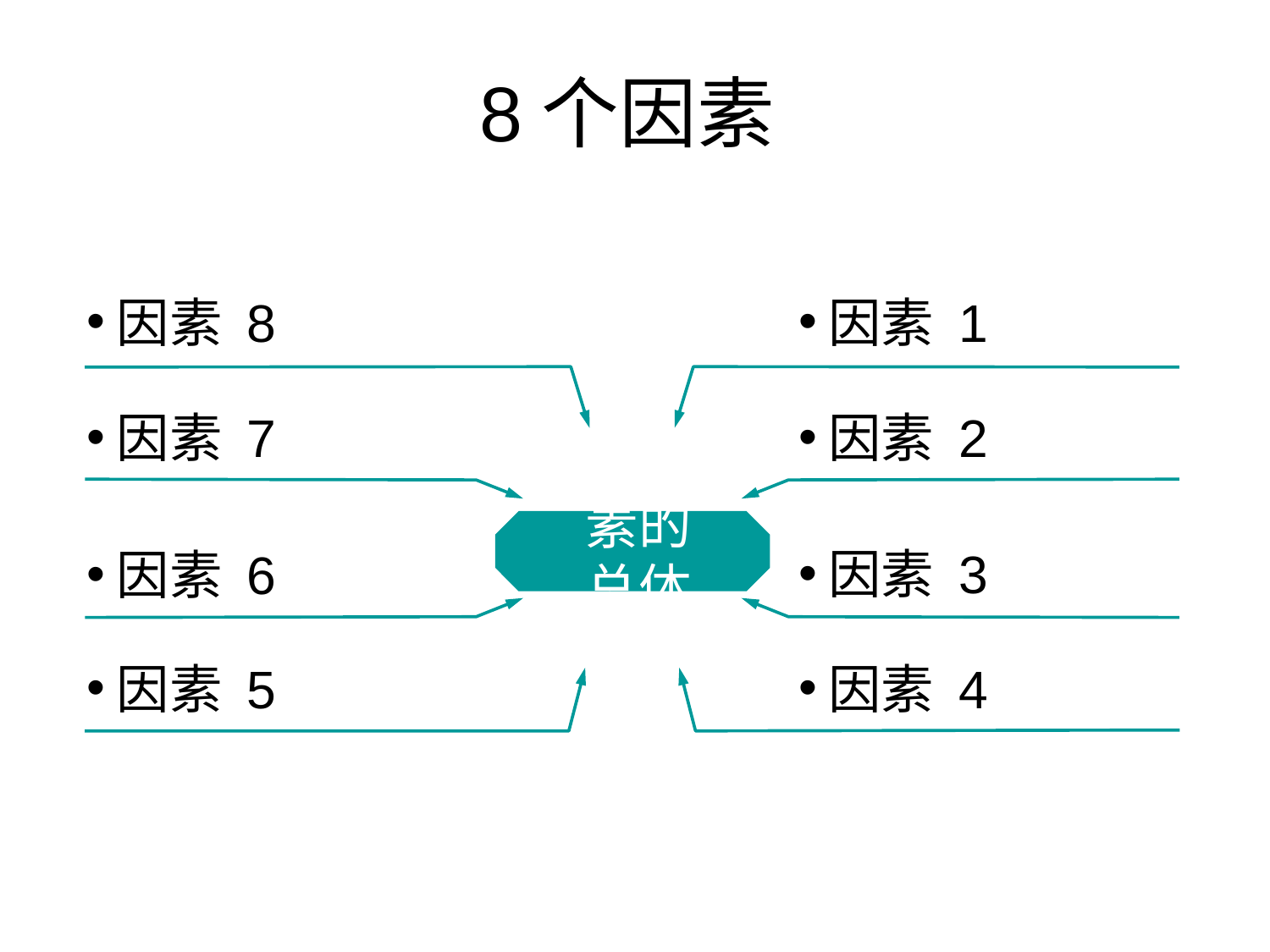

8个因素
因素 8
因素 1

因素 7
因素 2

8个因素的总体描述
因素 3
因素 6

因素 5
因素 4